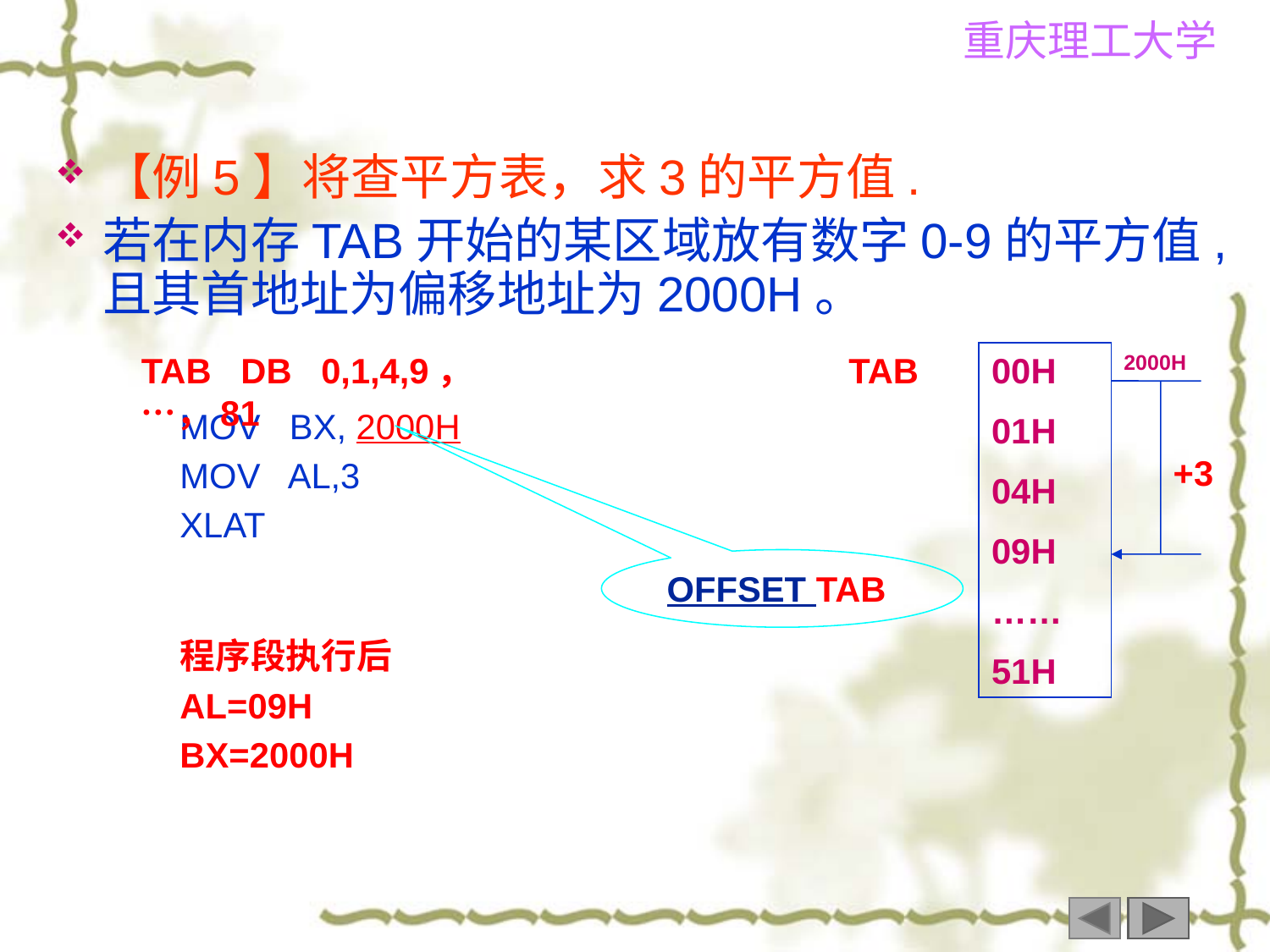

【例5】将查平方表，求3的平方值.
若在内存TAB开始的某区域放有数字0-9的平方值,且其首地址为偏移地址为2000H。

TAB   DB   0,1,4,9，…，81
TAB
00H
01H
04H
09H
……
51H
2000H

+3

MOV   BX, 2000H
MOV   AL,3
XLAT
OFFSET TAB
程序段执行后
AL=09H
BX=2000H